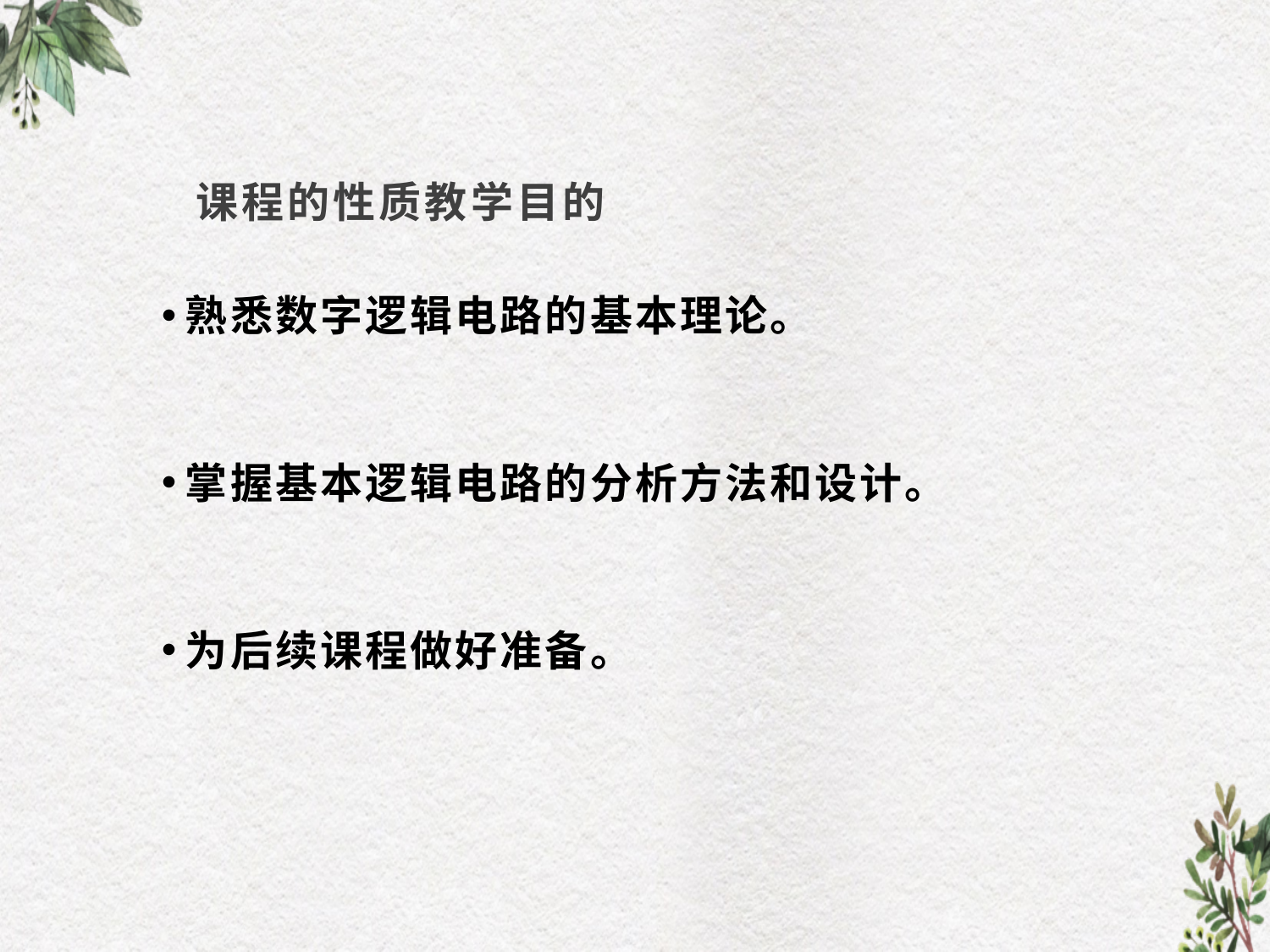

# 课程的性质教学目的
熟悉数字逻辑电路的基本理论。

掌握基本逻辑电路的分析方法和设计。

为后续课程做好准备。